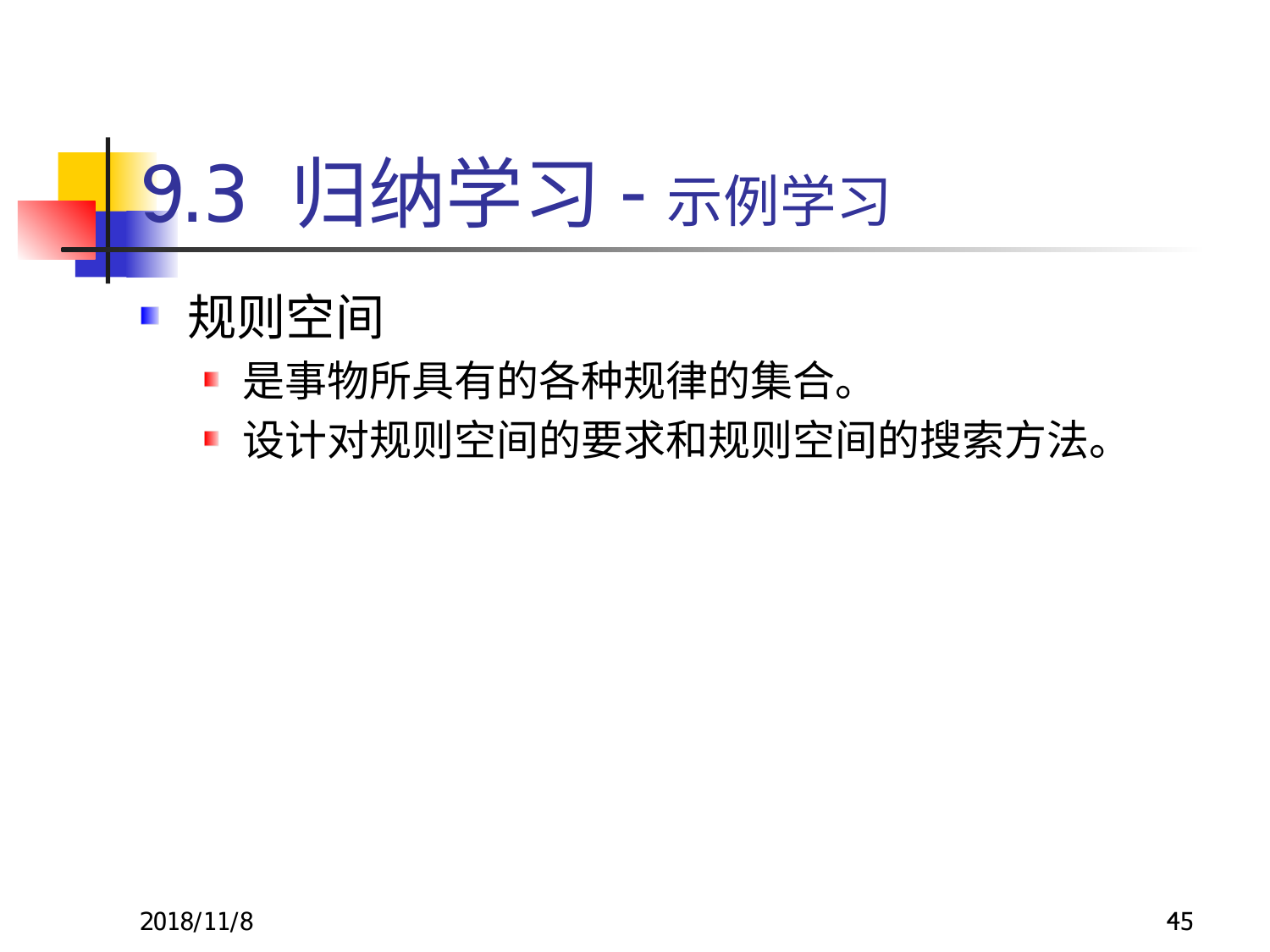

# 9.3 归纳学习-示例学习
规则空间
是事物所具有的各种规律的集合。
设计对规则空间的要求和规则空间的搜索方法。
2018/11/8
45